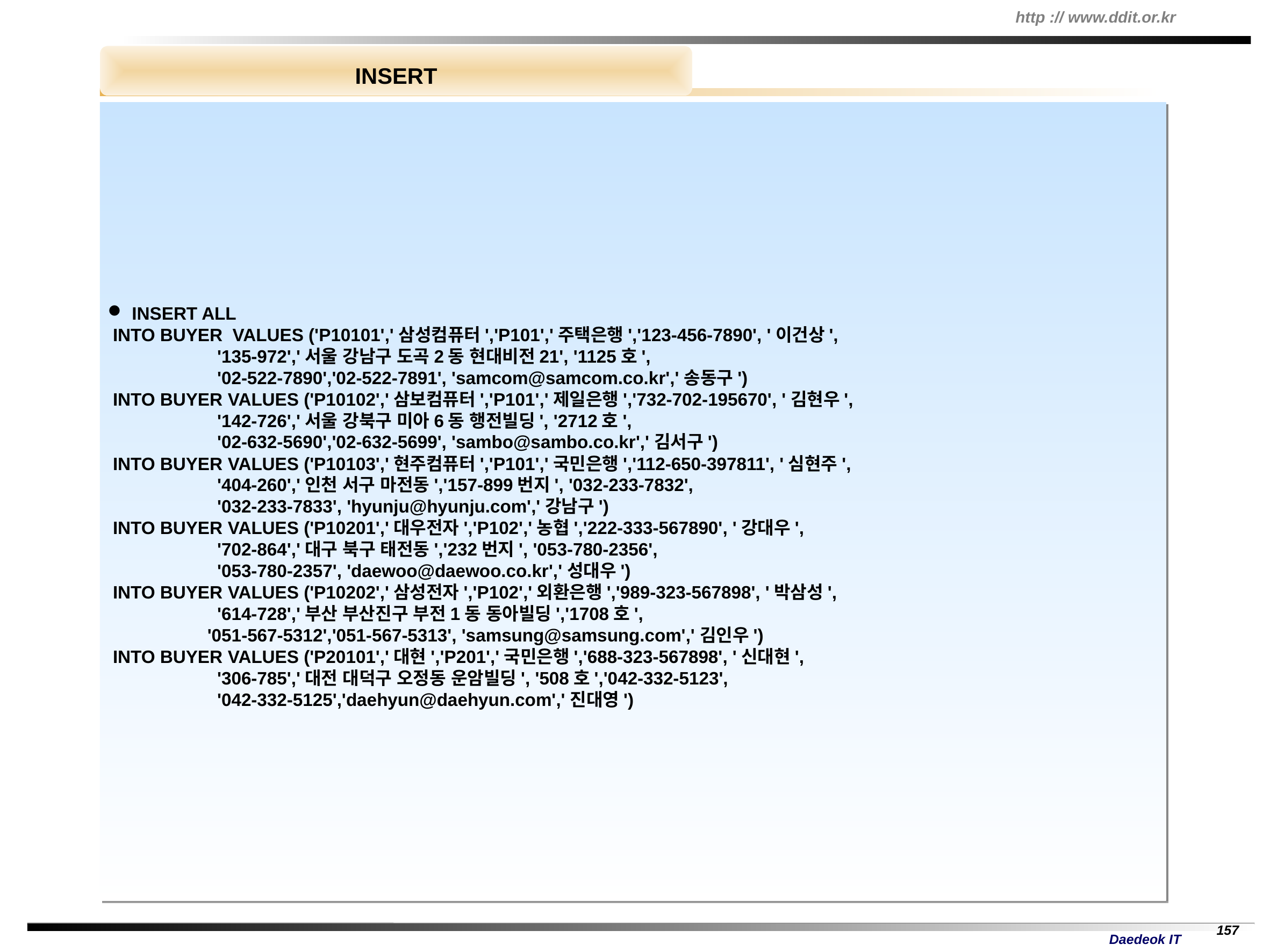

INSERT

 INSERT ALL
 INTO BUYER  VALUES ('P10101','삼성컴퓨터','P101','주택은행','123-456-7890', '이건상',
                      '135-972','서울 강남구 도곡2동 현대비전21', '1125호',
                      '02-522-7890','02-522-7891', 'samcom@samcom.co.kr','송동구')
 INTO BUYER VALUES ('P10102','삼보컴퓨터','P101','제일은행','732-702-195670', '김현우',
                      '142-726','서울 강북구 미아6동 행전빌딩', '2712호',
                      '02-632-5690','02-632-5699', 'sambo@sambo.co.kr','김서구')
 INTO BUYER VALUES ('P10103','현주컴퓨터','P101','국민은행','112-650-397811', '심현주',
                      '404-260','인천 서구 마전동','157-899번지', '032-233-7832',
                      '032-233-7833', 'hyunju@hyunju.com','강남구')
 INTO BUYER VALUES ('P10201','대우전자','P102','농협','222-333-567890', '강대우',
                      '702-864','대구 북구 태전동','232번지', '053-780-2356',
                      '053-780-2357', 'daewoo@daewoo.co.kr','성대우')
 INTO BUYER VALUES ('P10202','삼성전자','P102','외환은행','989-323-567898', '박삼성',
                      '614-728','부산 부산진구 부전1동 동아빌딩','1708호',
                    '051-567-5312','051-567-5313', 'samsung@samsung.com','김인우')
 INTO BUYER VALUES ('P20101','대현','P201','국민은행','688-323-567898', '신대현',
                      '306-785','대전 대덕구 오정동 운암빌딩', '508호','042-332-5123',
                      '042-332-5125','daehyun@daehyun.com','진대영')